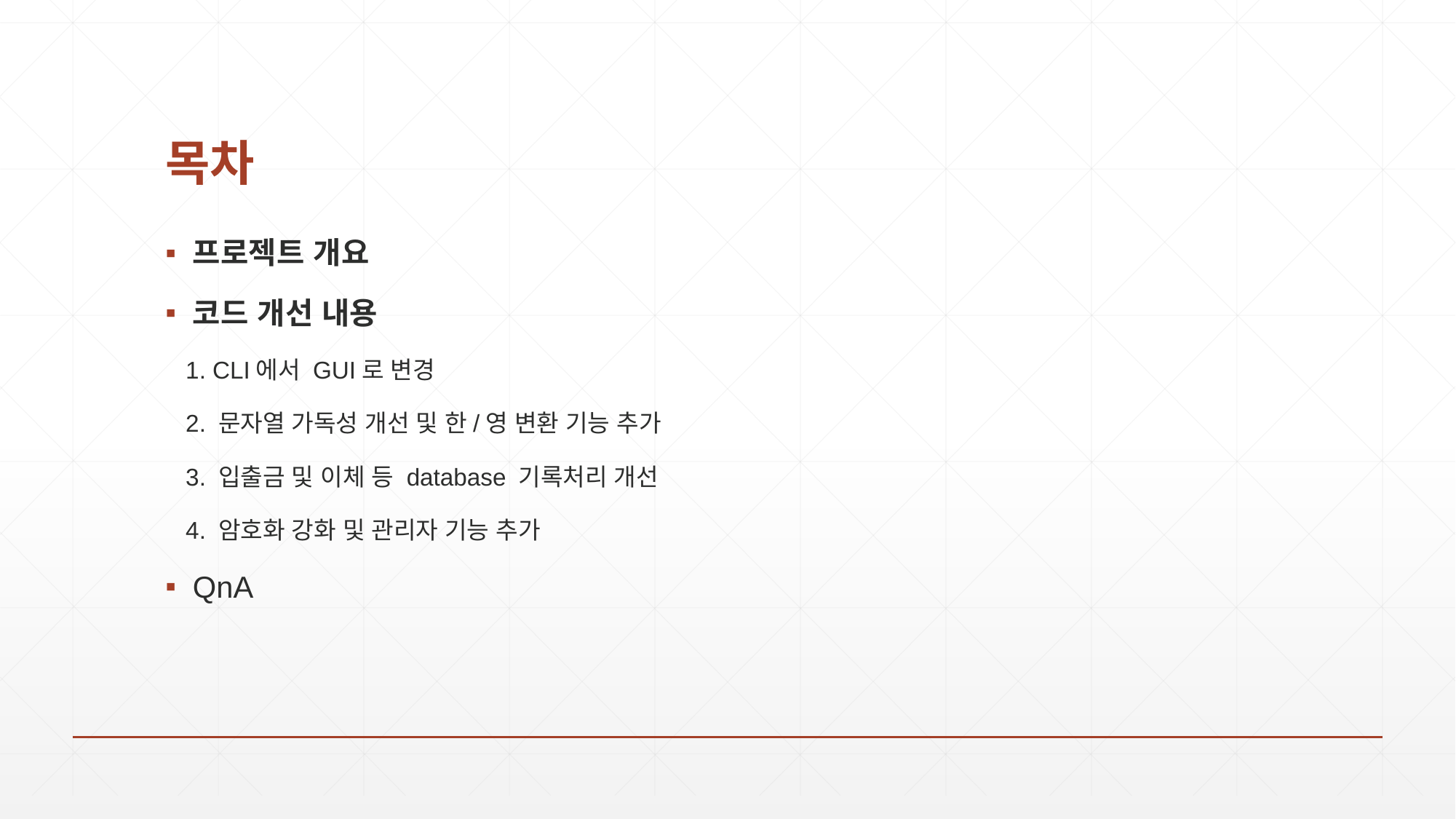

# 목차
프로젝트 개요
코드 개선 내용
   1. CLI에서 GUI로 변경
   2. 문자열 가독성 개선 및 한/영 변환 기능 추가
   3. 입출금 및 이체 등 database 기록처리 개선
   4. 암호화 강화 및 관리자 기능 추가
QnA